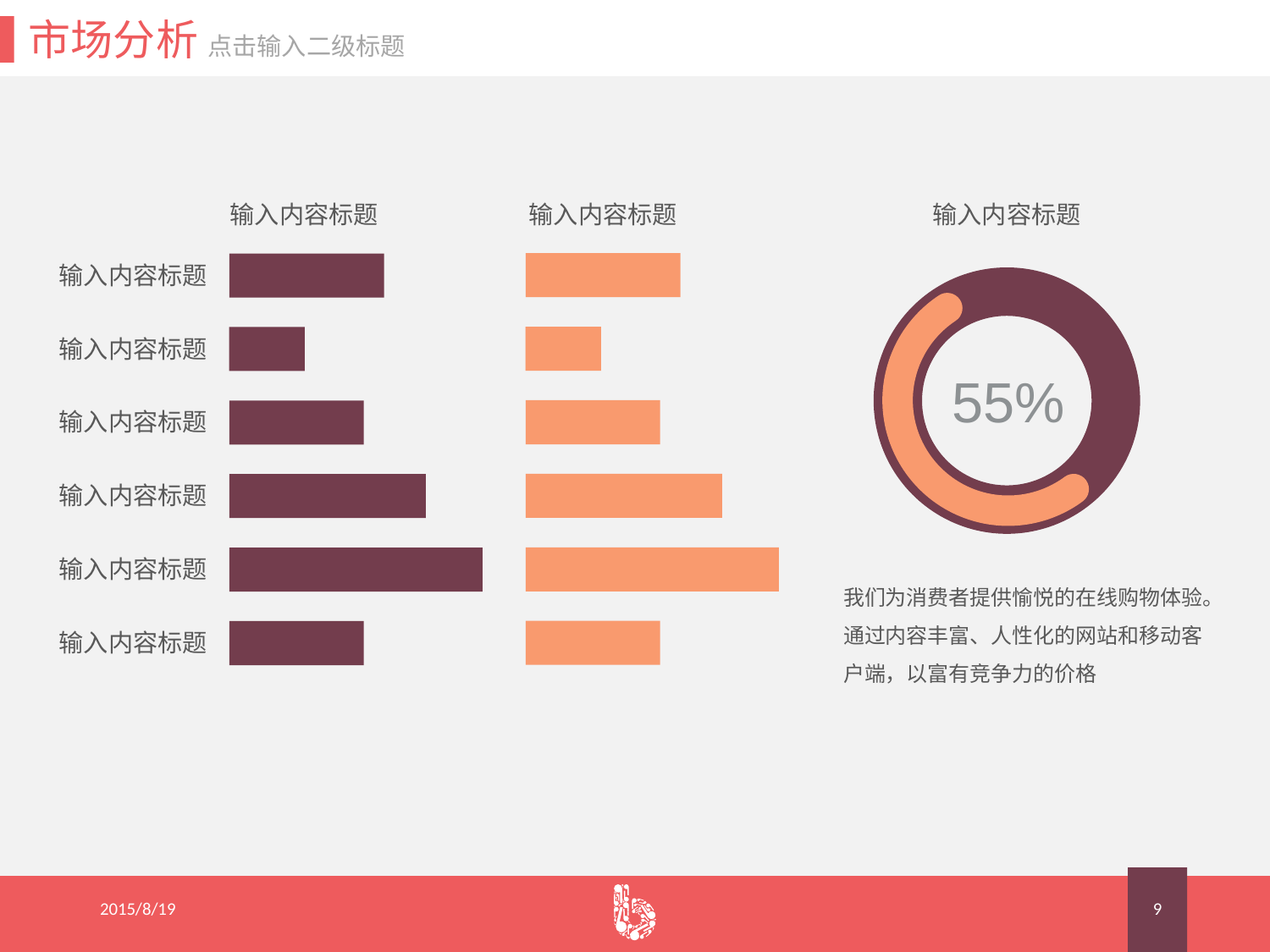

市场分析 点击输入二级标题

输入内容标题
输入内容标题
输入内容标题

输入内容标题

输入内容标题
55%
输入内容标题

输入内容标题

输入内容标题

我们为消费者提供愉悦的在线购物体验。通过内容丰富、人性化的网站和移动客户端，以富有竞争力的价格
输入内容标题

2015/8/19
9